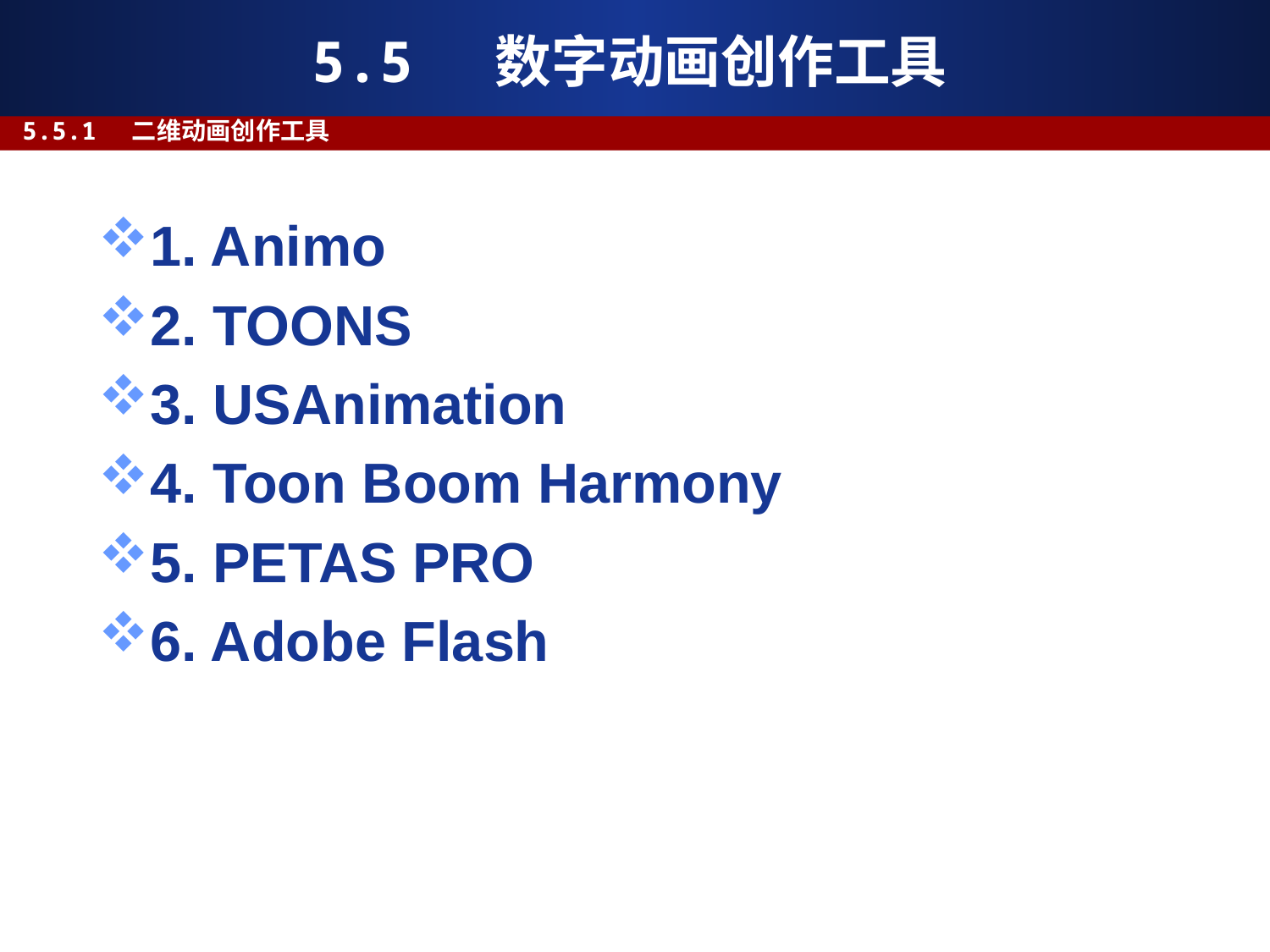

# 5.5  数字动画创作工具
5.5.1  二维动画创作工具
1. Animo
2. TOONS
3. USAnimation
4. Toon Boom Harmony
5. PETAS PRO
6. Adobe Flash